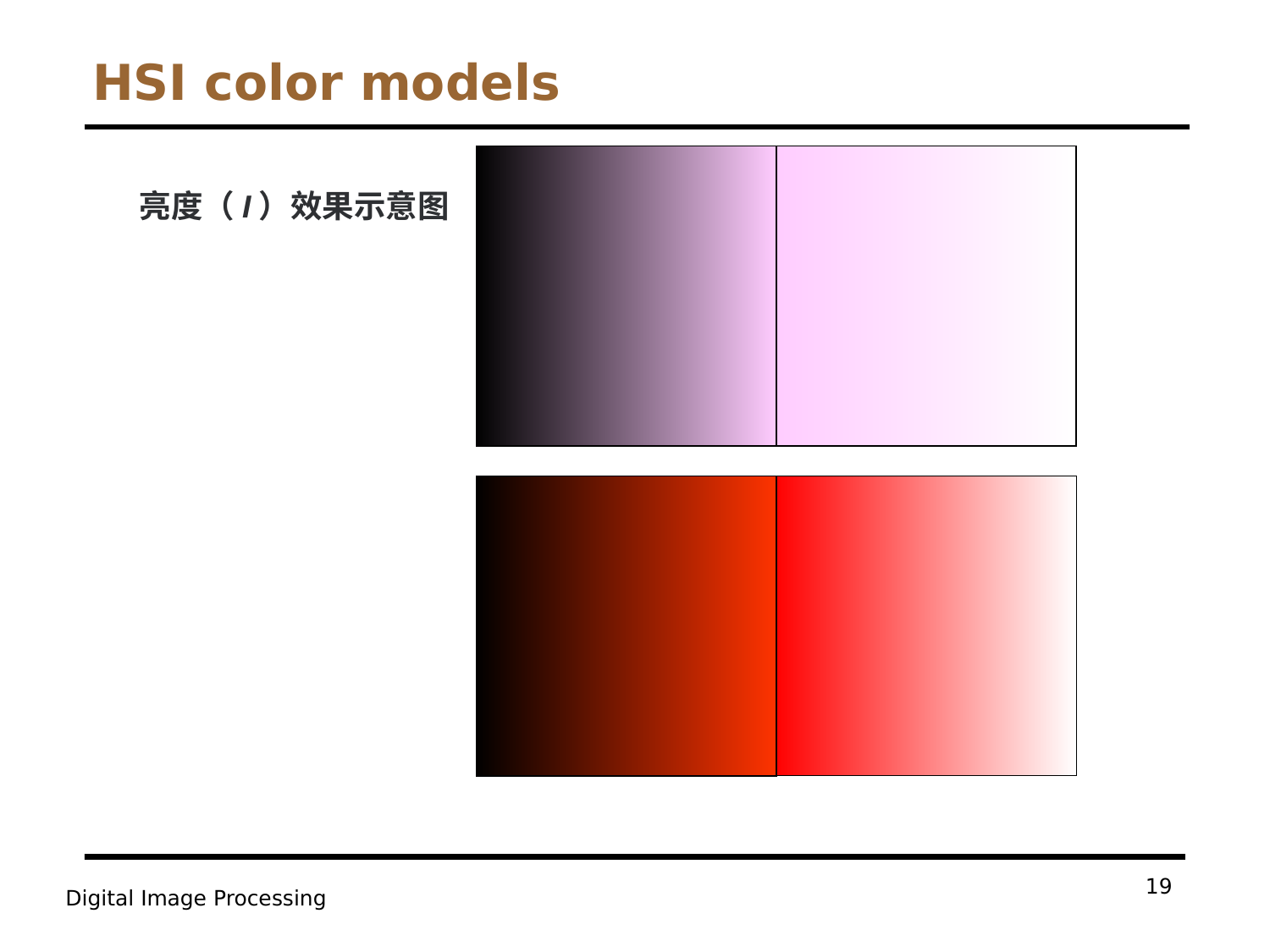

# HSI color models

亮度（I）效果示意图

19
Digital Image Processing